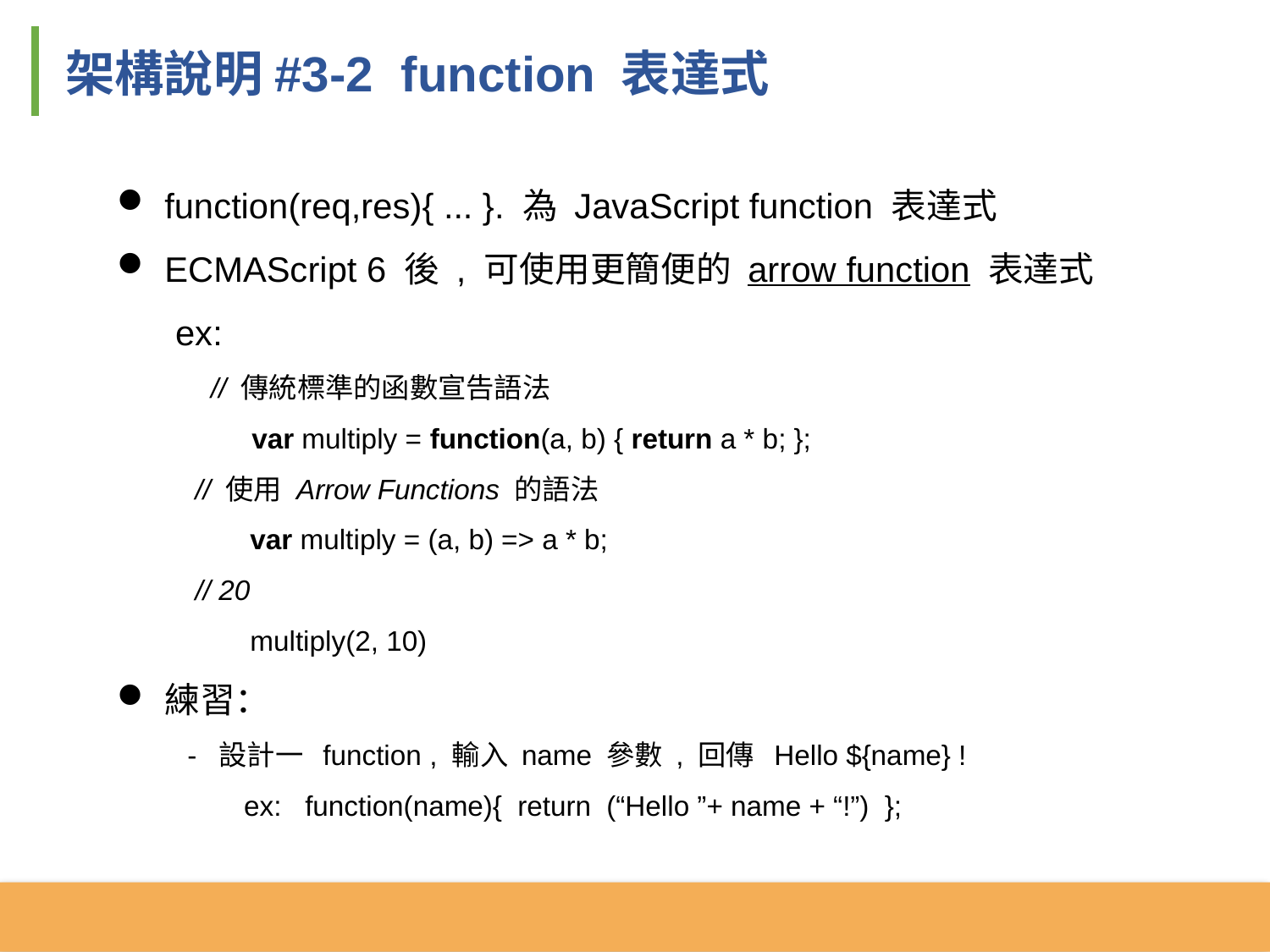

架構說明#3-2  function 表達式
function(req,res){ ... }. 為 JavaScript function 表達式
ECMAScript 6 後 , 可使用更簡便的 arrow function 表達式
      ex:
            // 傳統標準的函數宣告語法
	 var multiply = function(a, b) { return a * b; };
          // 使用 Arrow Functions 的語法
                 var multiply = (a, b) => a * b;
          // 20
                 multiply(2, 10)
練習：
         -  設計一  function , 輸入 name 參數 , 回傳  Hello ${name} !
   	ex:   function(name){  return  (“Hello ”+ name + “!”)  };